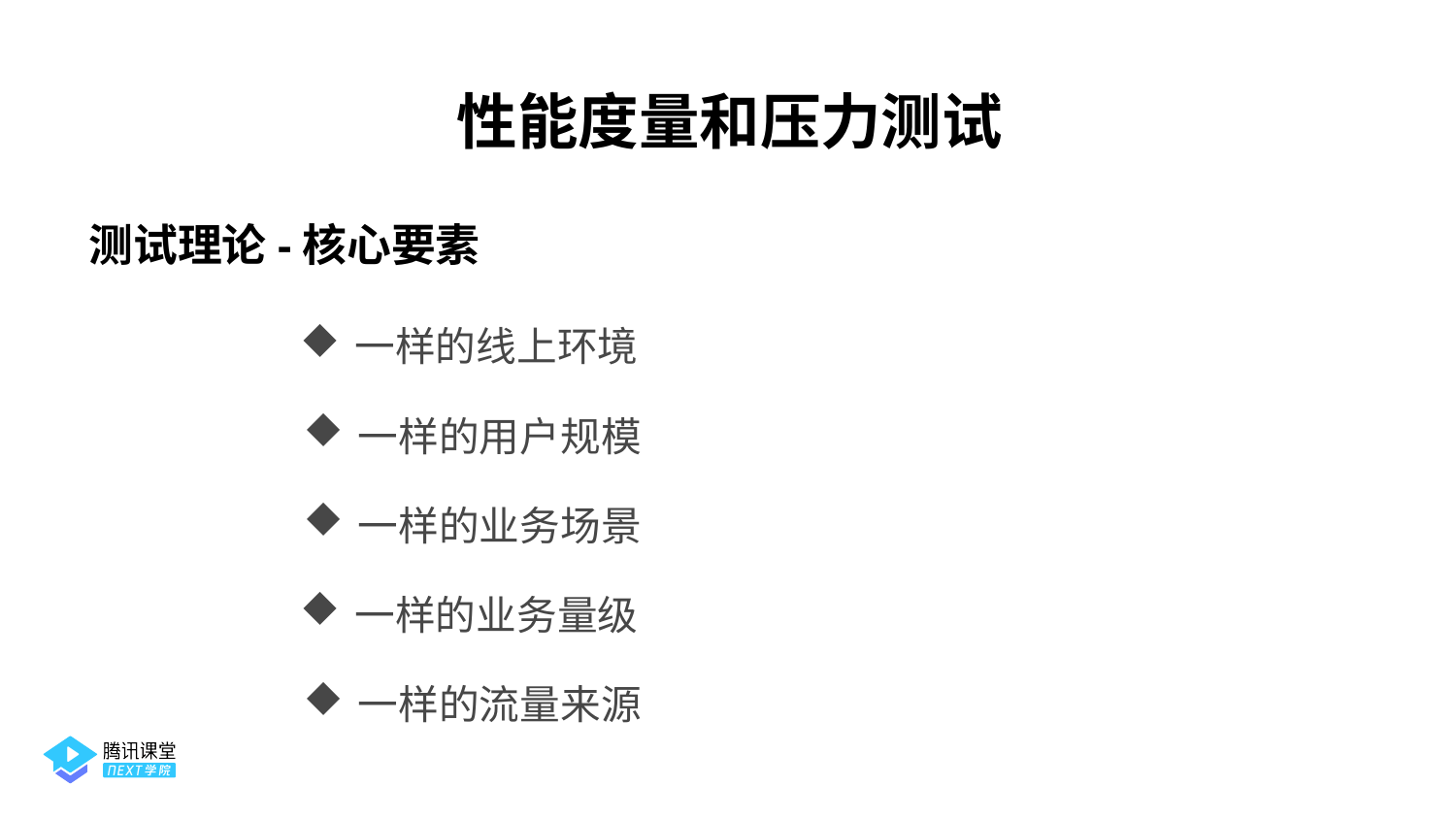

性能度量和压力测试
测试理论-核心要素
一样的线上环境
一样的用户规模
一样的业务场景
一样的业务量级
一样的流量来源